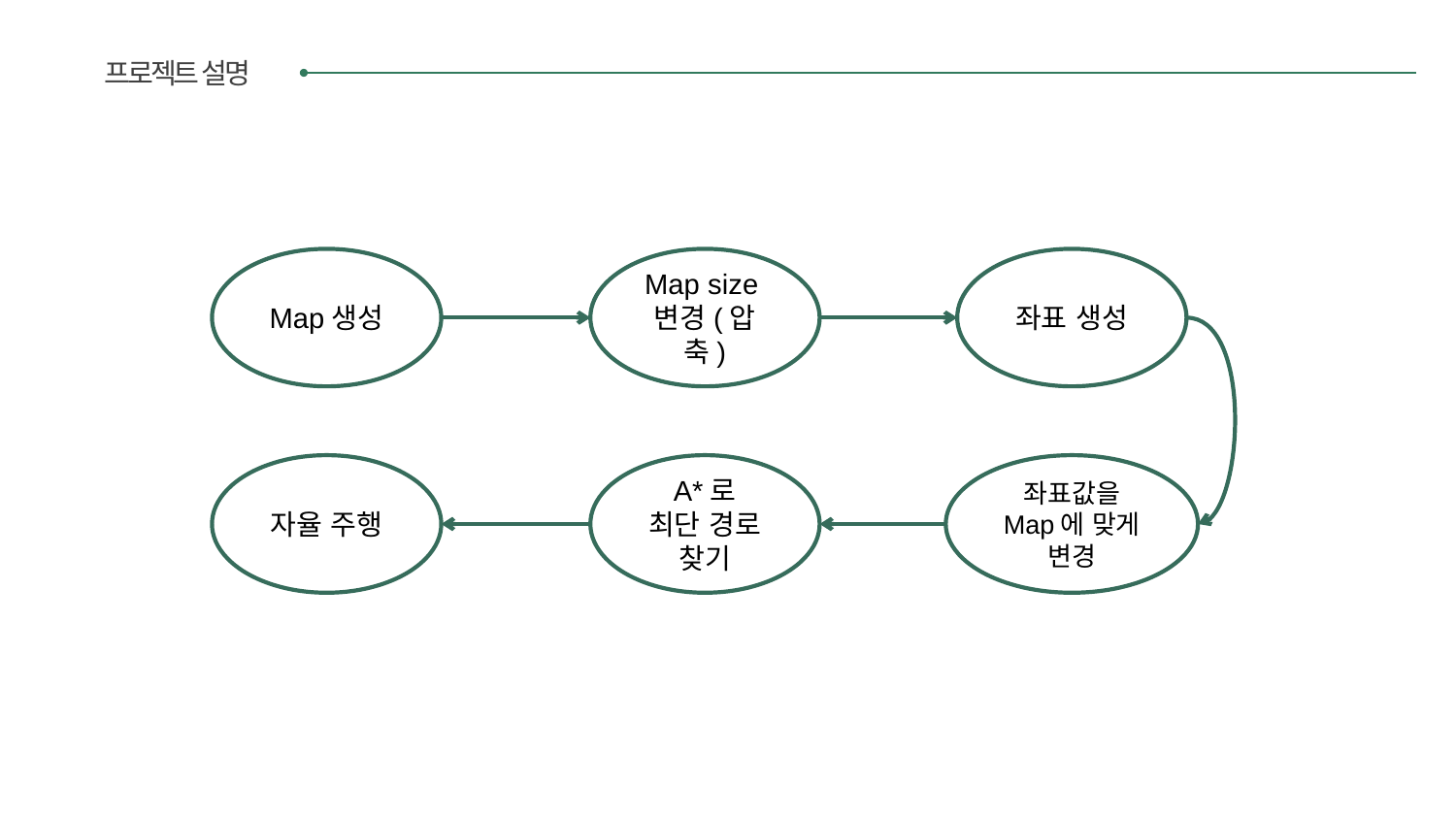

프로젝트 설명
Map생성
Map size변경(압축)
좌표 생성
자율 주행
A*로
최단 경로 찾기
좌표값을 Map에 맞게 변경